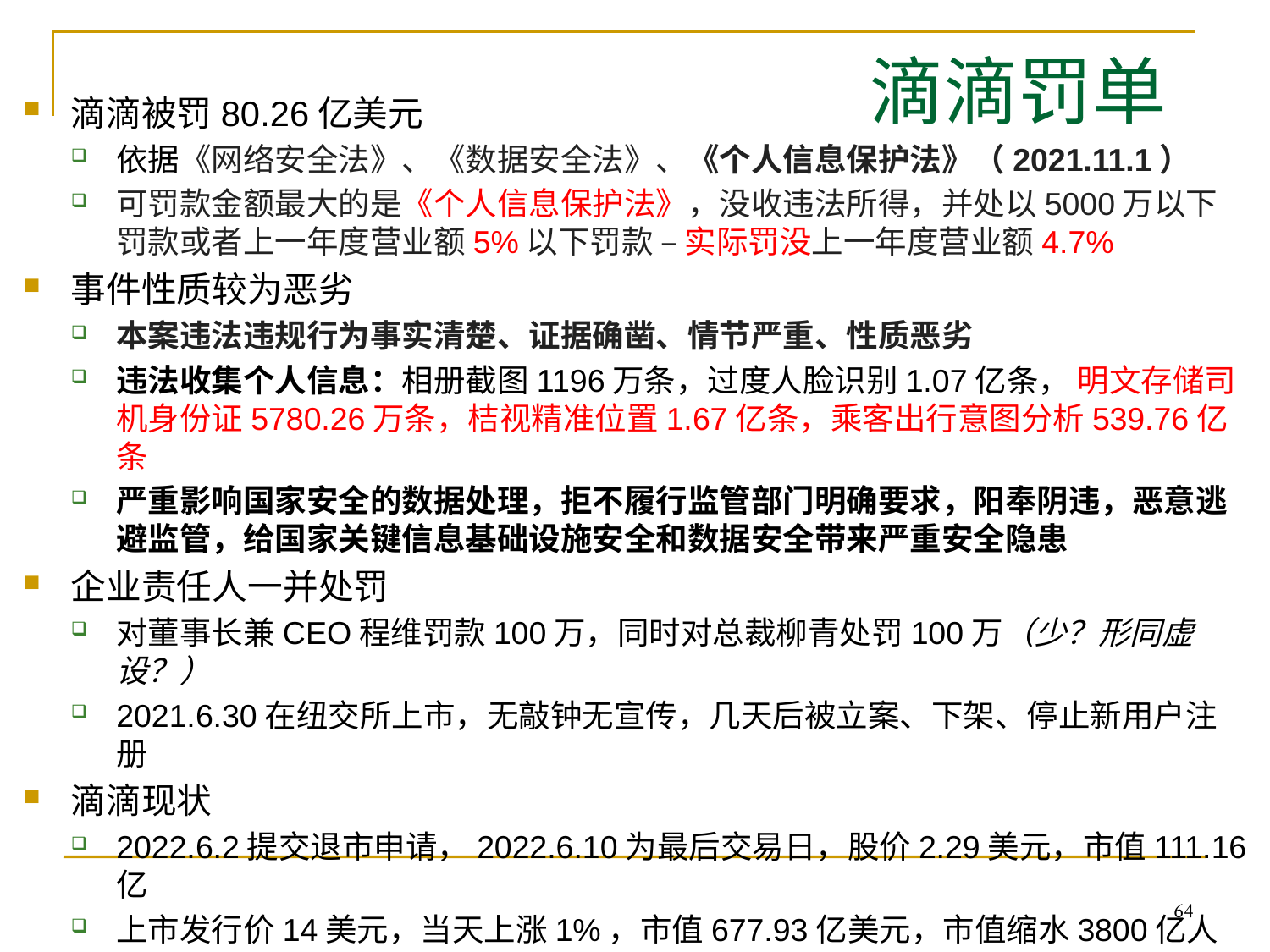

# 滴滴罚单
滴滴被罚80.26亿美元
依据《网络安全法》、《数据安全法》、《个人信息保护法》（2021.11.1）
可罚款金额最大的是《个人信息保护法》，没收违法所得，并处以5000万以下罚款或者上一年度营业额5%以下罚款 – 实际罚没上一年度营业额4.7%
事件性质较为恶劣
本案违法违规行为事实清楚、证据确凿、情节严重、性质恶劣
违法收集个人信息：相册截图1196万条，过度人脸识别1.07亿条， 明文存储司机身份证5780.26万条，桔视精准位置1.67亿条，乘客出行意图分析539.76亿条
严重影响国家安全的数据处理，拒不履行监管部门明确要求，阳奉阴违，恶意逃避监管，给国家关键信息基础设施安全和数据安全带来严重安全隐患
企业责任人一并处罚
对董事长兼CEO程维罚款100万，同时对总裁柳青处罚100万（少？形同虚设？）
2021.6.30在纽交所上市，无敲钟无宣传，几天后被立案、下架、停止新用户注册
滴滴现状
2022.6.2提交退市申请，2022.6.10为最后交易日，股价2.29美元，市值111.16亿
上市发行价14美元，当天上涨1%，市值677.93亿美元，市值缩水3800亿人民币
仍在整改且并未上架，寻求港股上市，2021财报显示营收1738.27亿人民币，同比增长22.64%，全年净亏损493.34亿人民币（经营亏损同比扩大2.5倍），当前公司现金余额439.8亿元
64